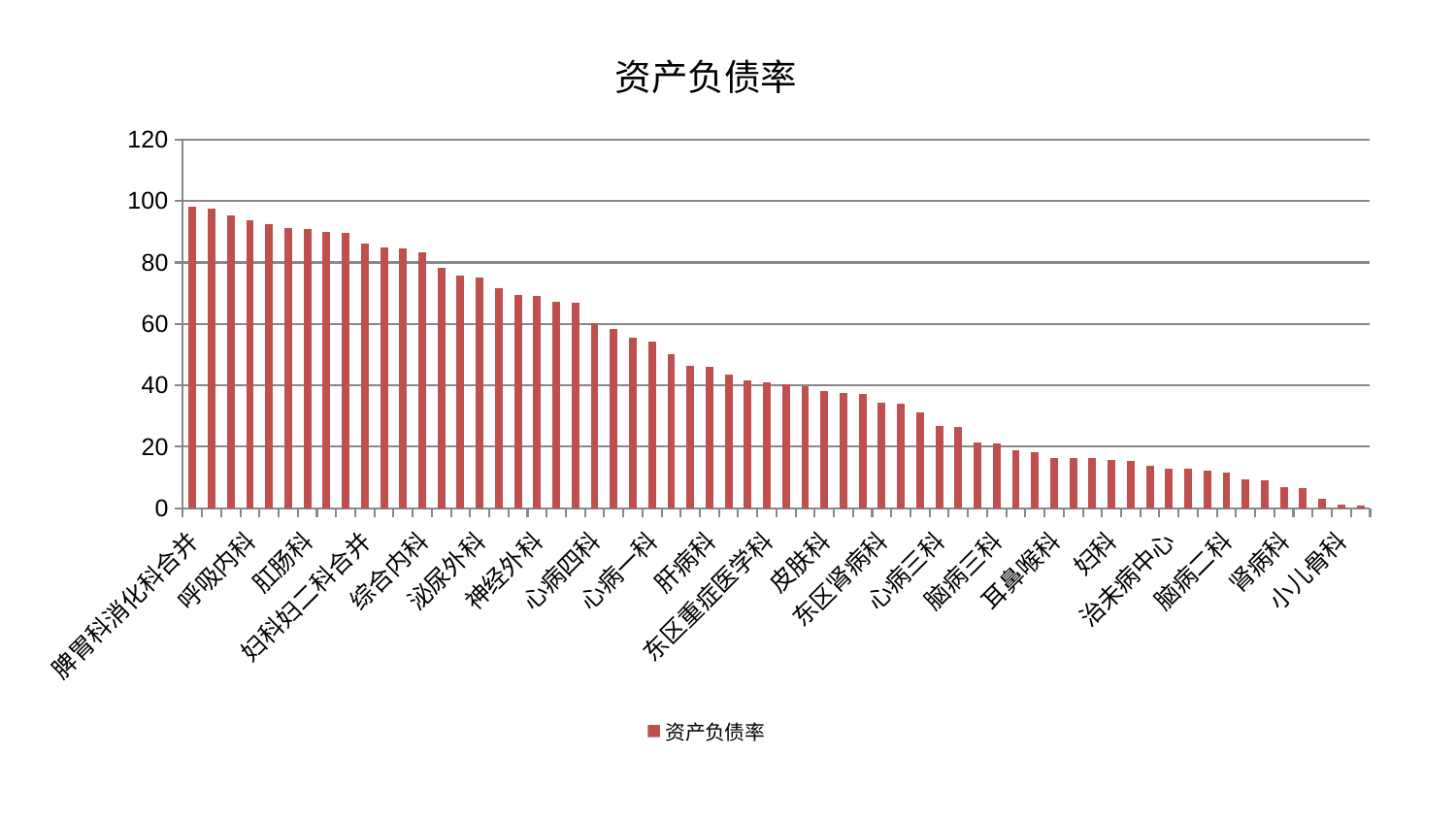

### Chart: 资产负债率

| Category | 资产负债率 |
|---|---|
| 脾胃科消化科合并 | 98.06102361909707 |
| 心血管内科 | 97.67240490786679 |
| 关节骨科 | 95.35812451864543 |
| 呼吸内科 | 93.73188433364201 |
| 老年医学科 | 92.51243605619601 |
| 骨科 | 91.1115443299521 |
| 肛肠科 | 91.0194638001465 |
| 重症医学科 | 89.91403208712761 |
| 运动损伤骨科 | 89.5812918483227 |
| 妇科妇二科合并 | 86.20058434437554 |
| 风湿病科 | 84.79856103471965 |
| 中医经典科 | 84.61348285759153 |
| 综合内科 | 83.30518078224853 |
| 创伤骨科 | 78.28170329898707 |
| 肾脏内科 | 75.5965425638638 |
| 泌尿外科 | 75.12024101447095 |
| 产科 | 71.60487091557437 |
| 周围血管科 | 69.53354348290432 |
| 神经外科 | 69.08627126081268 |
| 康复科 | 67.34518932717737 |
| 医院 | 66.94422347854432 |
| 心病四科 | 60.267831292195616 |
| 消化内科 | 58.34427888773004 |
| 微创骨科 | 55.439093331167854 |
| 心病一科 | 54.23906456158609 |
| 内分泌科 | 50.18257741374703 |
| 胸外科 | 46.49551695673053 |
| 肝病科 | 45.97700425674831 |
| 血液科 | 43.661963437878896 |
| 乳腺甲状腺外科 | 41.70785109592248 |
| 东区重症医学科 | 40.981182912347755 |
| 男科 | 40.30981471220891 |
| 针灸科 | 39.6627832897106 |
| 皮肤科 | 38.23419325097661 |
| 心病二科 | 37.36060255989364 |
| 妇二科 | 37.14279346274532 |
| 东区肾病科 | 34.2705376382189 |
| 西区重症医学科 | 34.0531547361278 |
| 肿瘤内科 | 31.27432954619376 |
| 心病三科 | 26.85769442330821 |
| 眼科 | 26.3761031444651 |
| 显微骨科 | 21.396367977087504 |
| 脑病三科 | 20.973052266924853 |
| 脑病一科 | 18.950578155700605 |
| 美容皮肤科 | 18.358170962223742 |
| 耳鼻喉科 | 16.44579231606629 |
| 肝胆外科 | 16.30304125123927 |
| 神经内科 | 16.21950537553769 |
| 妇科 | 15.643682961363869 |
| 中医外治中心 | 15.554985479189565 |
| 口腔科 | 13.771569054262134 |
| 治未病中心 | 13.036318627609035 |
| 身心医学科 | 12.89258089563079 |
| 儿科 | 12.355152691407278 |
| 脑病二科 | 11.735741625102047 |
| 脊柱骨科 | 9.494885000401677 |
| 小儿推拿科 | 9.234565026308573 |
| 肾病科 | 6.947745574448283 |
| 脾胃病科 | 6.574852551235355 |
| 推拿科 | 3.1168612230363824 |
| 小儿骨科 | 1.188114177580668 |
| 普通外科 | 0.9739616561856179 |
270